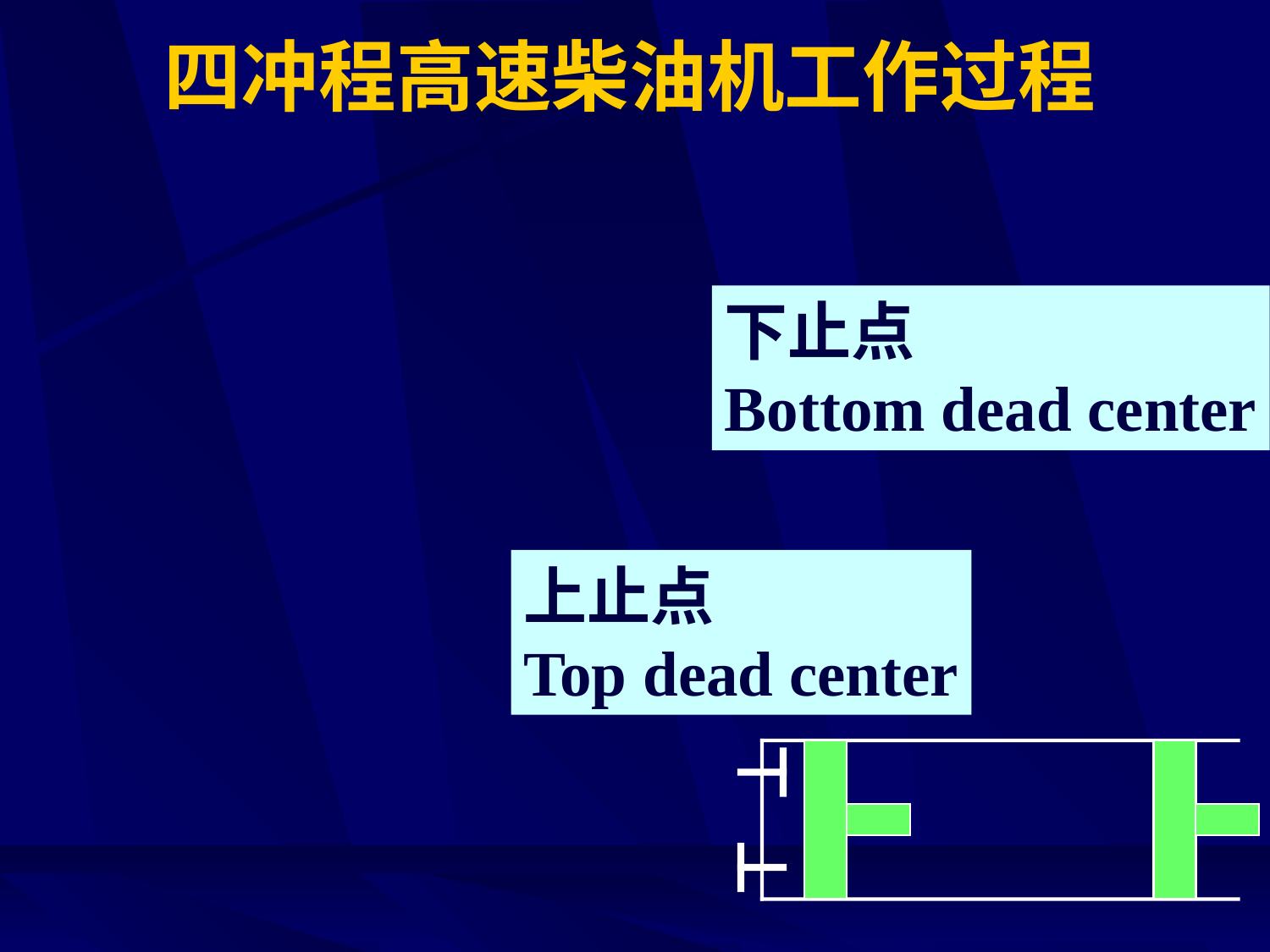

# 四冲程高速柴油机工作过程
下止点
Bottom dead center
上止点
Top dead center